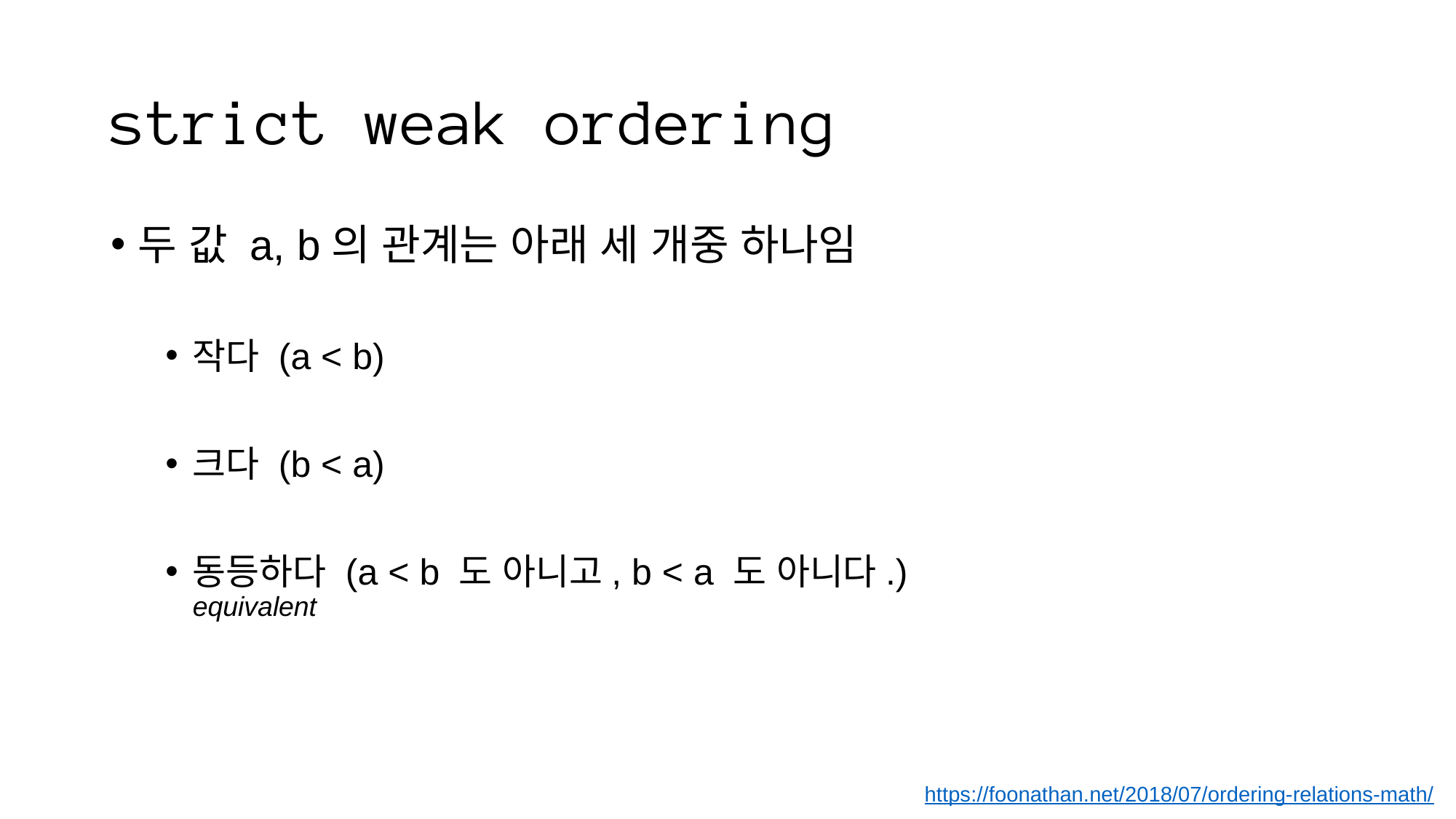

# strict weak ordering
두 값 a, b의 관계는 아래 세 개중 하나임

작다 (a < b)

크다 (b < a)

동등하다 (a < b 도 아니고, b < a 도 아니다.)
equivalent
https://foonathan.net/2018/07/ordering-relations-math/